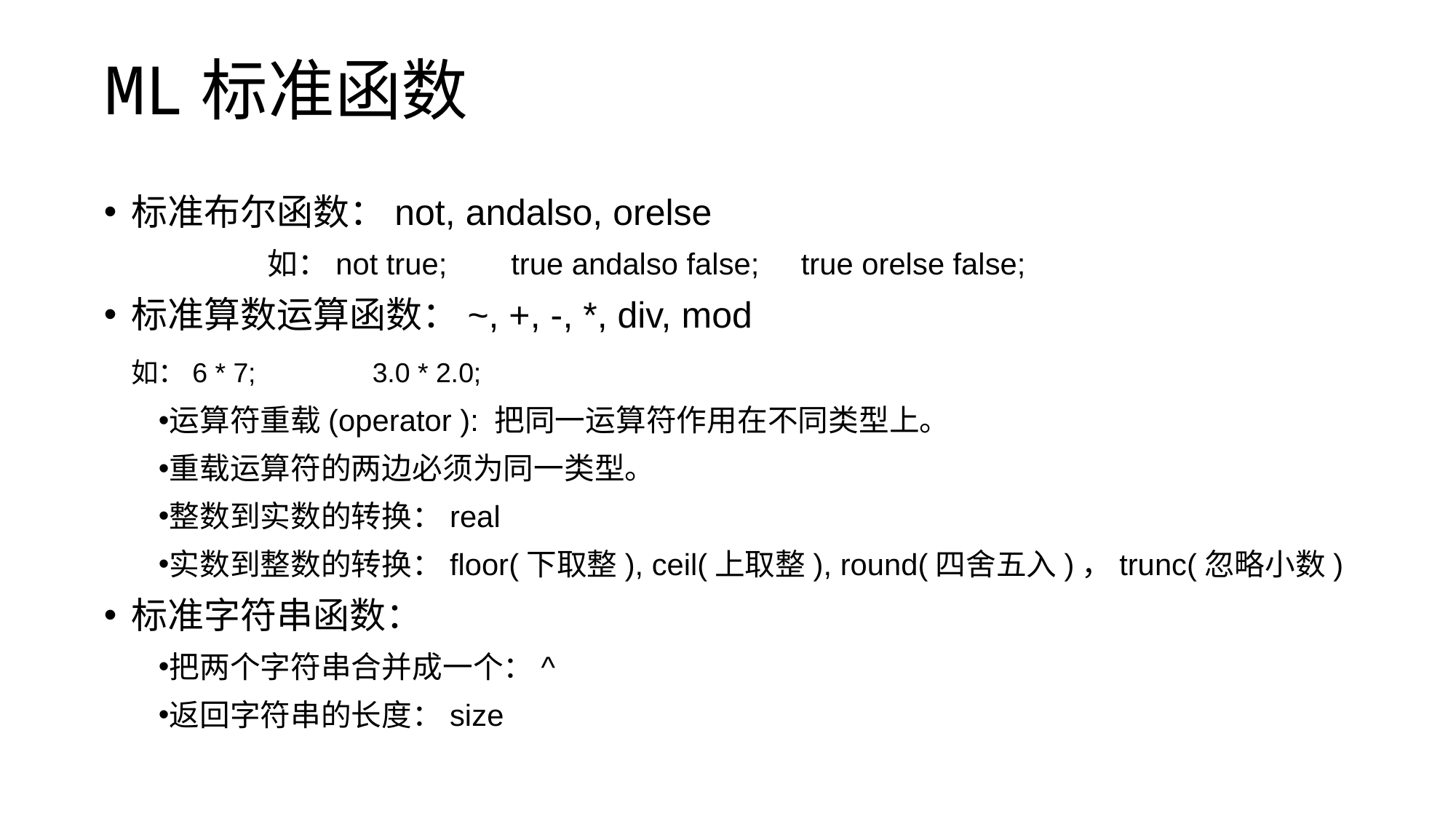

# ML标准函数
标准布尔函数：not, andalso, orelse
	如：not true; 	   true andalso false;     true orelse false;
标准算数运算函数：~, +, -, *, div, mod
	如：6 * 7;	   3.0 * 2.0;
运算符重载(operator ): 把同一运算符作用在不同类型上。
重载运算符的两边必须为同一类型。
整数到实数的转换：real
实数到整数的转换：floor(下取整), ceil(上取整), round(四舍五入)，trunc(忽略小数)
标准字符串函数：
把两个字符串合并成一个：^
返回字符串的长度：size